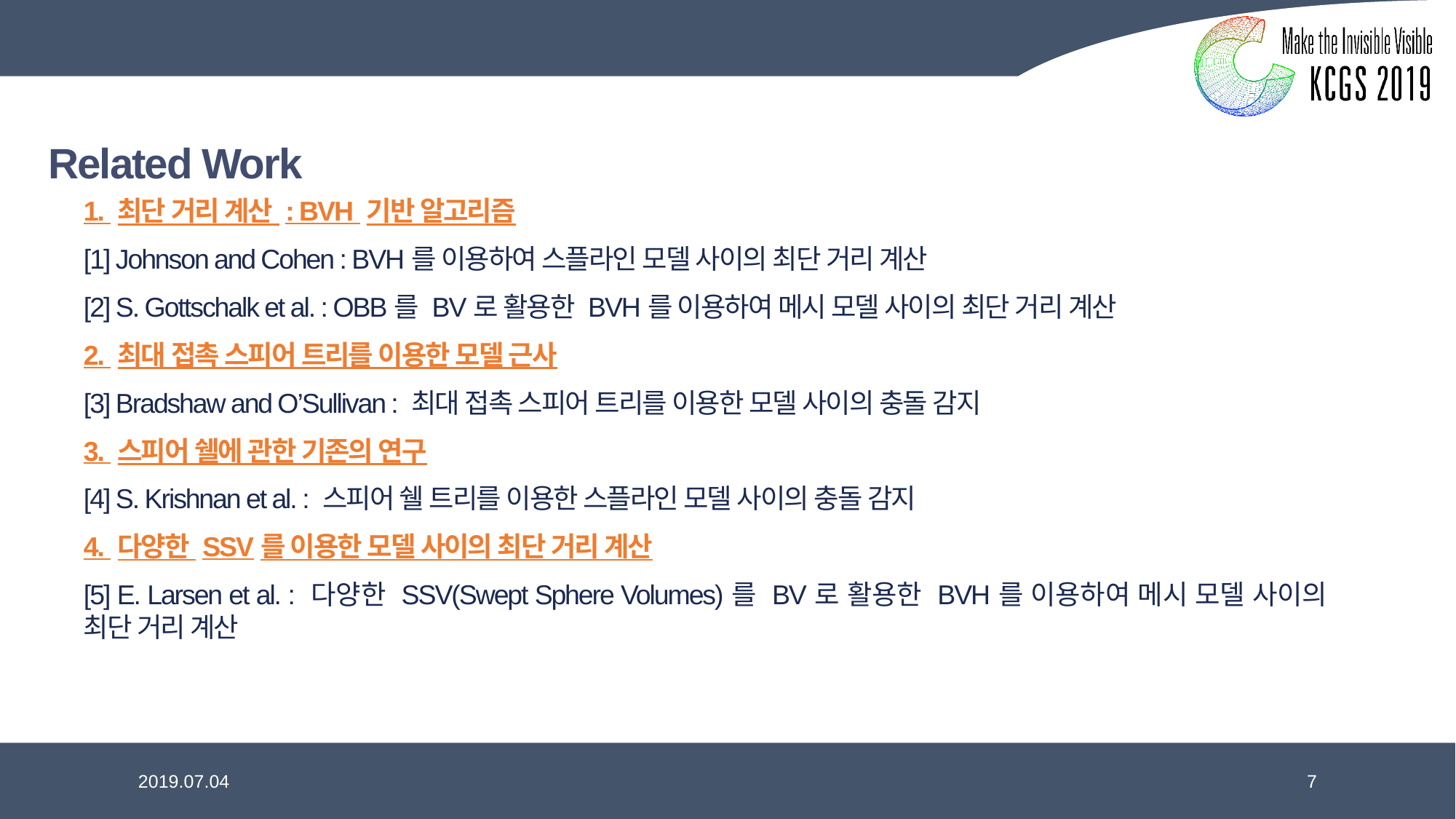

# Related Work
1. 최단 거리 계산 : BVH 기반 알고리즘
[1] Johnson and Cohen : BVH를 이용하여 스플라인 모델 사이의 최단 거리 계산
[2] S. Gottschalk et al. : OBB를 BV로 활용한 BVH를 이용하여 메시 모델 사이의 최단 거리 계산
2. 최대 접촉 스피어 트리를 이용한 모델 근사
[3] Bradshaw and O’Sullivan : 최대 접촉 스피어 트리를 이용한 모델 사이의 충돌 감지
3. 스피어 쉘에 관한 기존의 연구
[4] S. Krishnan et al. : 스피어 쉘 트리를 이용한 스플라인 모델 사이의 충돌 감지
4. 다양한 SSV를 이용한 모델 사이의 최단 거리 계산
[5] E. Larsen et al. : 다양한 SSV(Swept Sphere Volumes)를 BV로 활용한 BVH를 이용하여 메시 모델 사이의 최단 거리 계산

2019.07.04

7